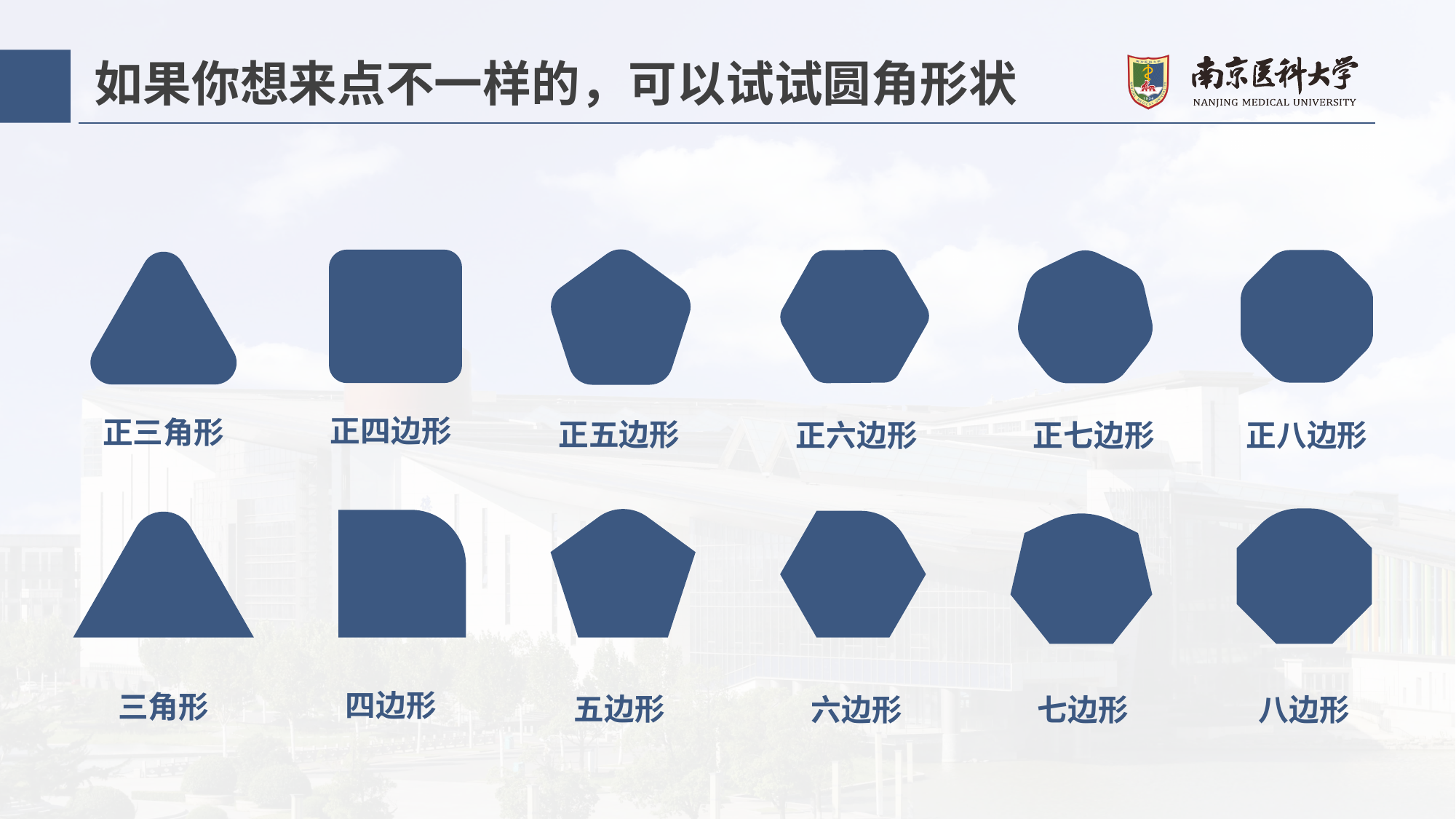

# 如果你想来点不一样的，可以试试圆角形状

正四边形
正三角形
正五边形
正六边形
正七边形
正八边形

四边形
三角形
五边形
六边形
七边形
八边形